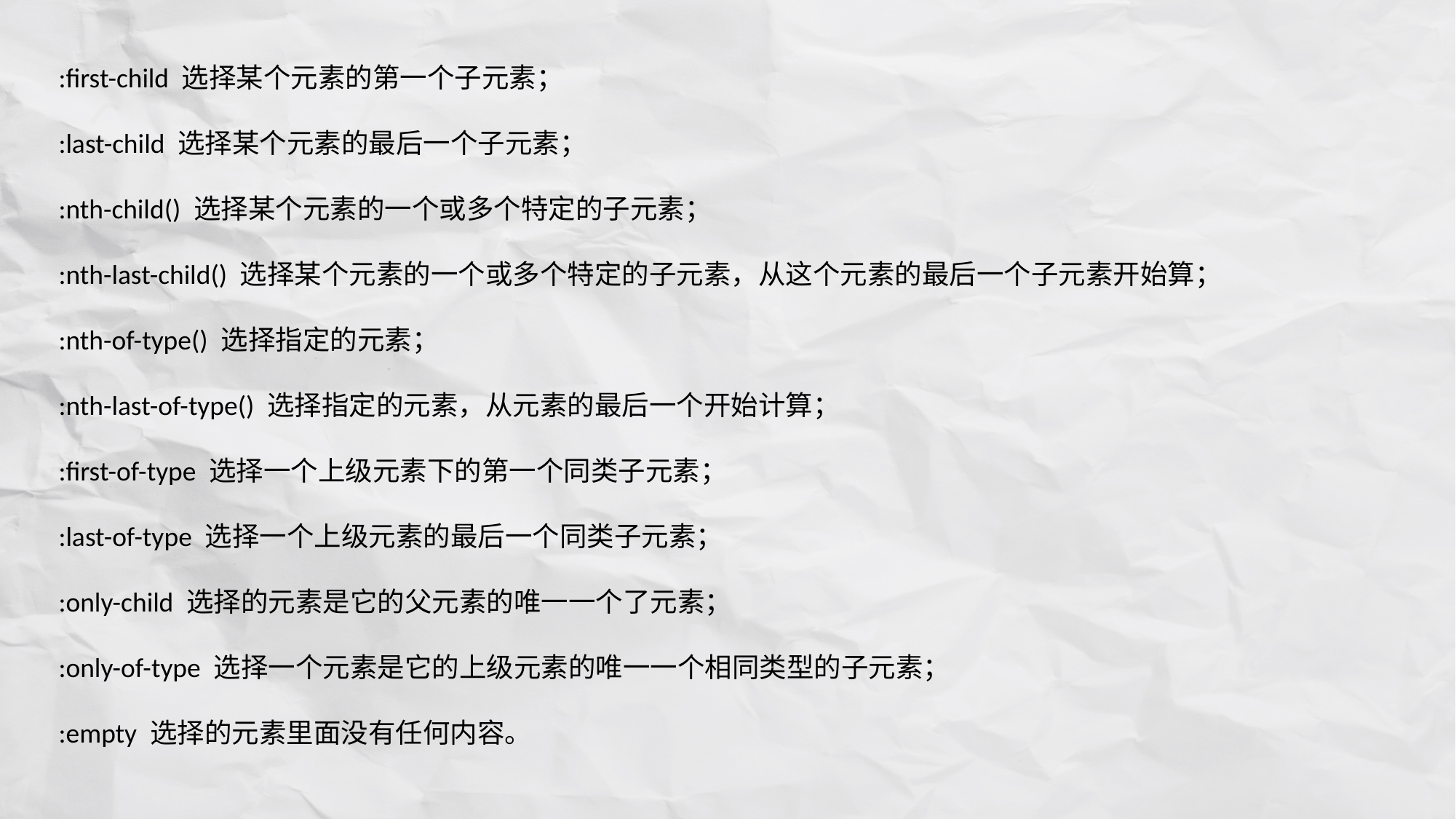

:first-child 选择某个元素的第一个子元素；

:last-child 选择某个元素的最后一个子元素；

:nth-child() 选择某个元素的一个或多个特定的子元素；

:nth-last-child() 选择某个元素的一个或多个特定的子元素，从这个元素的最后一个子元素开始算；

:nth-of-type() 选择指定的元素；

:nth-last-of-type() 选择指定的元素，从元素的最后一个开始计算；

:first-of-type 选择一个上级元素下的第一个同类子元素；

:last-of-type 选择一个上级元素的最后一个同类子元素；

:only-child 选择的元素是它的父元素的唯一一个了元素；

:only-of-type 选择一个元素是它的上级元素的唯一一个相同类型的子元素；

:empty 选择的元素里面没有任何内容。